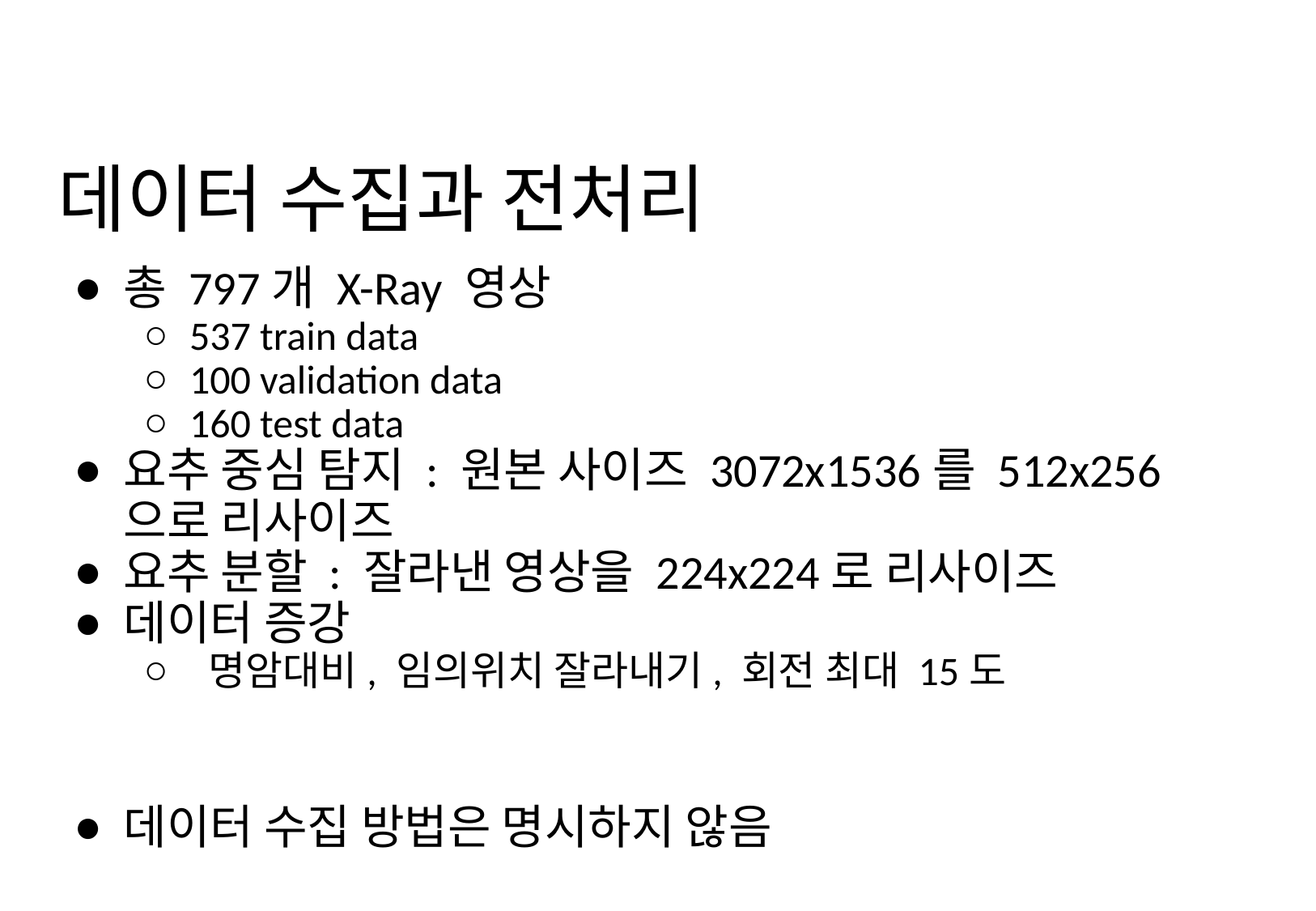

# 데이터 수집과 전처리
총 797개 X-Ray 영상
537 train data
100 validation data
160 test data
요추 중심 탐지 : 원본 사이즈 3072x1536를 512x256으로 리사이즈
요추 분할 : 잘라낸 영상을 224x224로 리사이즈
데이터 증강
 명암대비, 임의위치 잘라내기, 회전 최대 15도

데이터 수집 방법은 명시하지 않음